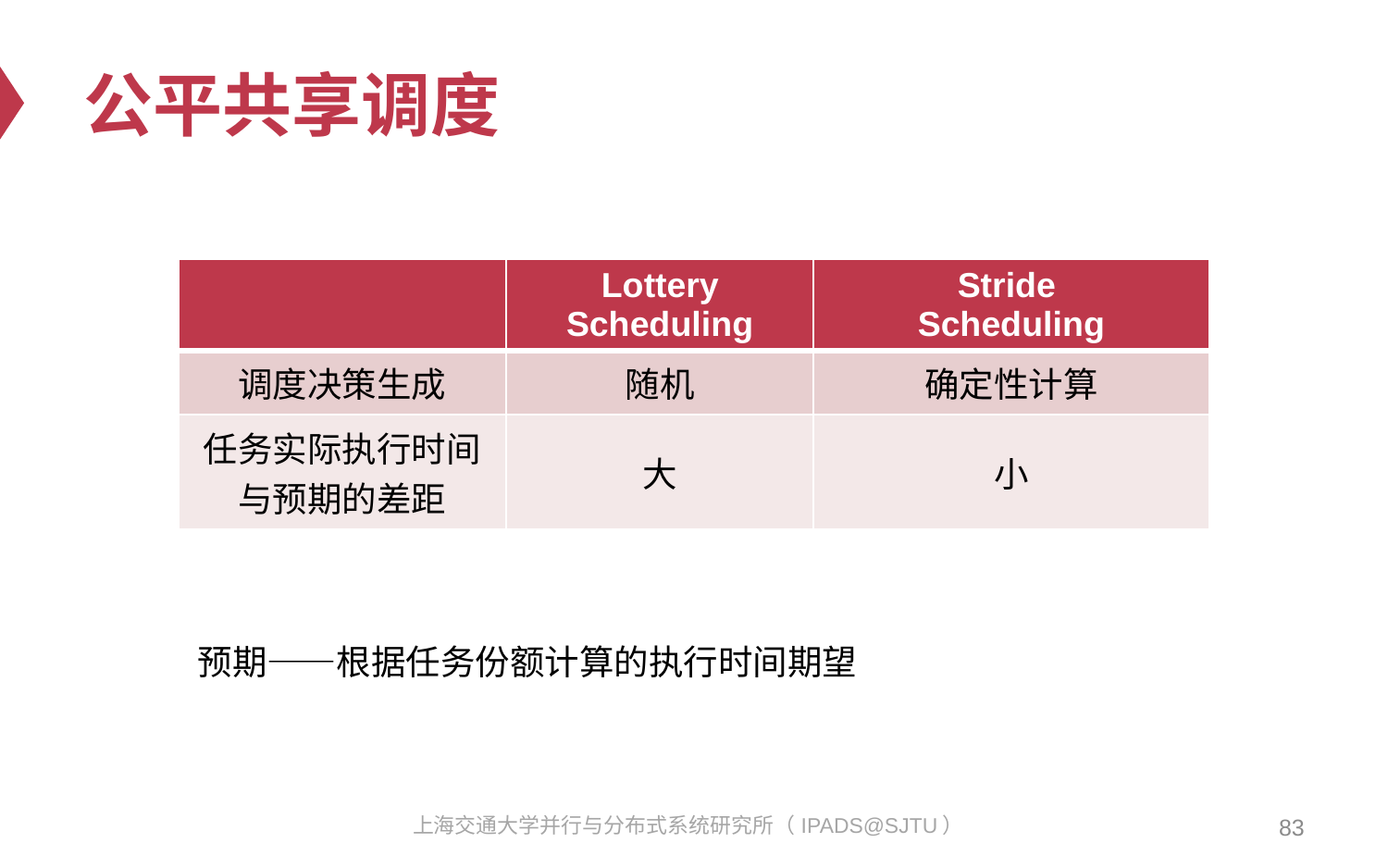

# 公平共享调度
|  | Lottery Scheduling | Stride Scheduling |
| --- | --- | --- |
| 调度决策生成 | 随机 | 确定性计算 |
| 任务实际执行时间与预期的差距 | 大 | 小 |
预期——根据任务份额计算的执行时间期望
83
上海交通大学并行与分布式系统研究所（IPADS@SJTU）